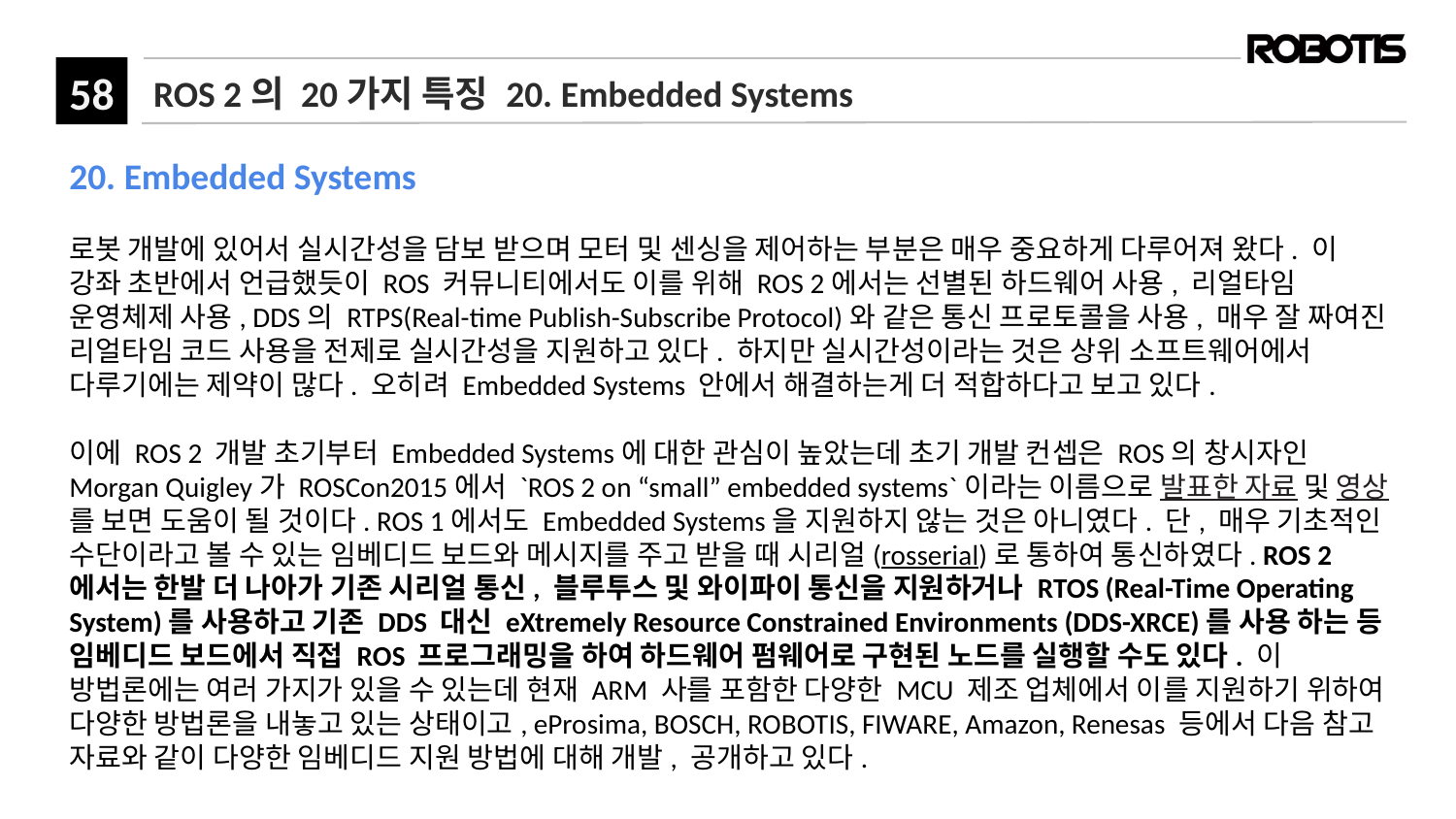

# ROS 2의 20가지 특징 20. Embedded Systems
20. Embedded Systems

로봇 개발에 있어서 실시간성을 담보 받으며 모터 및 센싱을 제어하는 부분은 매우 중요하게 다루어져 왔다. 이 강좌 초반에서 언급했듯이 ROS 커뮤니티에서도 이를 위해 ROS 2에서는 선별된 하드웨어 사용, 리얼타임 운영체제 사용, DDS의 RTPS(Real-time Publish-Subscribe Protocol)와 같은 통신 프로토콜을 사용, 매우 잘 짜여진 리얼타임 코드 사용을 전제로 실시간성을 지원하고 있다. 하지만 실시간성이라는 것은 상위 소프트웨어에서 다루기에는 제약이 많다. 오히려 Embedded Systems 안에서 해결하는게 더 적합하다고 보고 있다.

이에 ROS 2 개발 초기부터 Embedded Systems에 대한 관심이 높았는데 초기 개발 컨셉은 ROS의 창시자인 Morgan Quigley가 ROSCon2015에서 `ROS 2 on “small” embedded systems`이라는 이름으로 발표한 자료 및 영상를 보면 도움이 될 것이다. ROS 1에서도 Embedded Systems을 지원하지 않는 것은 아니였다. 단, 매우 기초적인 수단이라고 볼 수 있는 임베디드 보드와 메시지를 주고 받을 때 시리얼(rosserial)로 통하여 통신하였다. ROS 2에서는 한발 더 나아가 기존 시리얼 통신, 블루투스 및 와이파이 통신을 지원하거나 RTOS (Real-Time Operating System)를 사용하고 기존 DDS 대신 eXtremely Resource Constrained Environments (DDS-XRCE)를 사용 하는 등 임베디드 보드에서 직접 ROS 프로그래밍을 하여 하드웨어 펌웨어로 구현된 노드를 실행할 수도 있다. 이 방법론에는 여러 가지가 있을 수 있는데 현재 ARM 사를 포함한 다양한 MCU 제조 업체에서 이를 지원하기 위하여 다양한 방법론을 내놓고 있는 상태이고, eProsima, BOSCH, ROBOTIS, FIWARE, Amazon, Renesas 등에서 다음 참고 자료와 같이 다양한 임베디드 지원 방법에 대해 개발, 공개하고 있다.